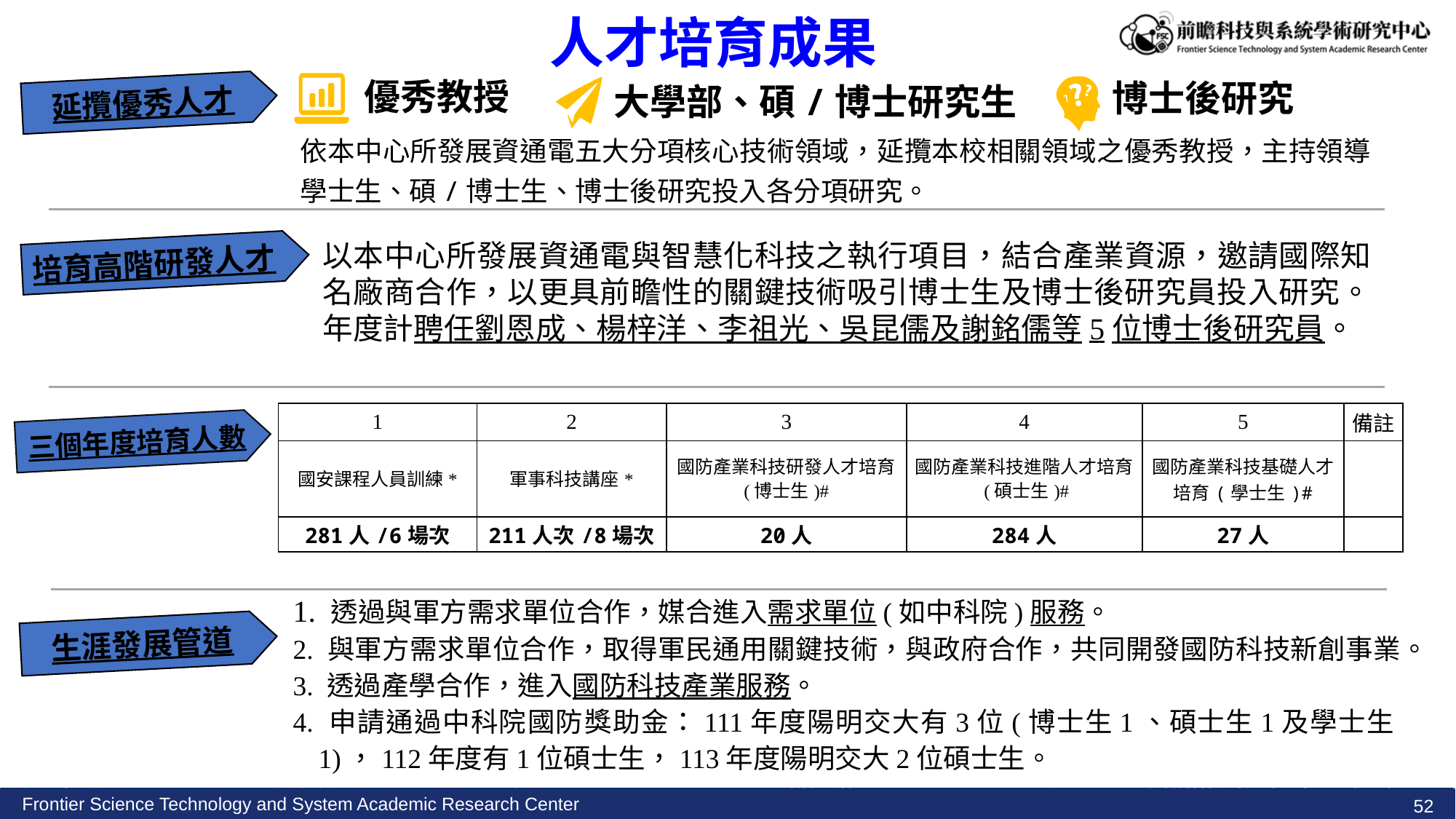

人才培育成果
博士後研究
優秀教授

延攬優秀人才

大學部、碩/博士研究生
依本中心所發展資通電五大分項核心技術領域，延攬本校相關領域之優秀教授，主持領導學士生、碩/博士生、博士後研究投入各分項研究。

以本中心所發展資通電與智慧化科技之執行項目，結合產業資源，邀請國際知名廠商合作，以更具前瞻性的關鍵技術吸引博士生及博士後研究員投入研究。年度計聘任劉恩成、楊梓洋、李祖光、吳昆儒及謝銘儒等5位博士後研究員。
培育高階研發人才
| 1 | 2 | 3 | 4 | 5 | 備註 |
| --- | --- | --- | --- | --- | --- |
| 國安課程人員訓練\* | 軍事科技講座\* | 國防產業科技研發人才培育 (博士生)# | 國防產業科技進階人才培育 (碩士生)# | 國防產業科技基礎人才培育(學士生)# |  |
| 281人/6場次 | 211人次/8場次 | 20人 | 284人 | 27人 |  |
三個年度培育人數
1. 透過與軍方需求單位合作，媒合進入需求單位(如中科院)服務。
2. 與軍方需求單位合作，取得軍民通用關鍵技術，與政府合作，共同開發國防科技新創事業。
3. 透過產學合作，進入國防科技產業服務。
4. 申請通過中科院國防獎助金：111年度陽明交大有3位(博士生1、碩士生1及學士生1)，112年度有1位碩士生，113年度陽明交大2位碩士生。
生涯發展管道